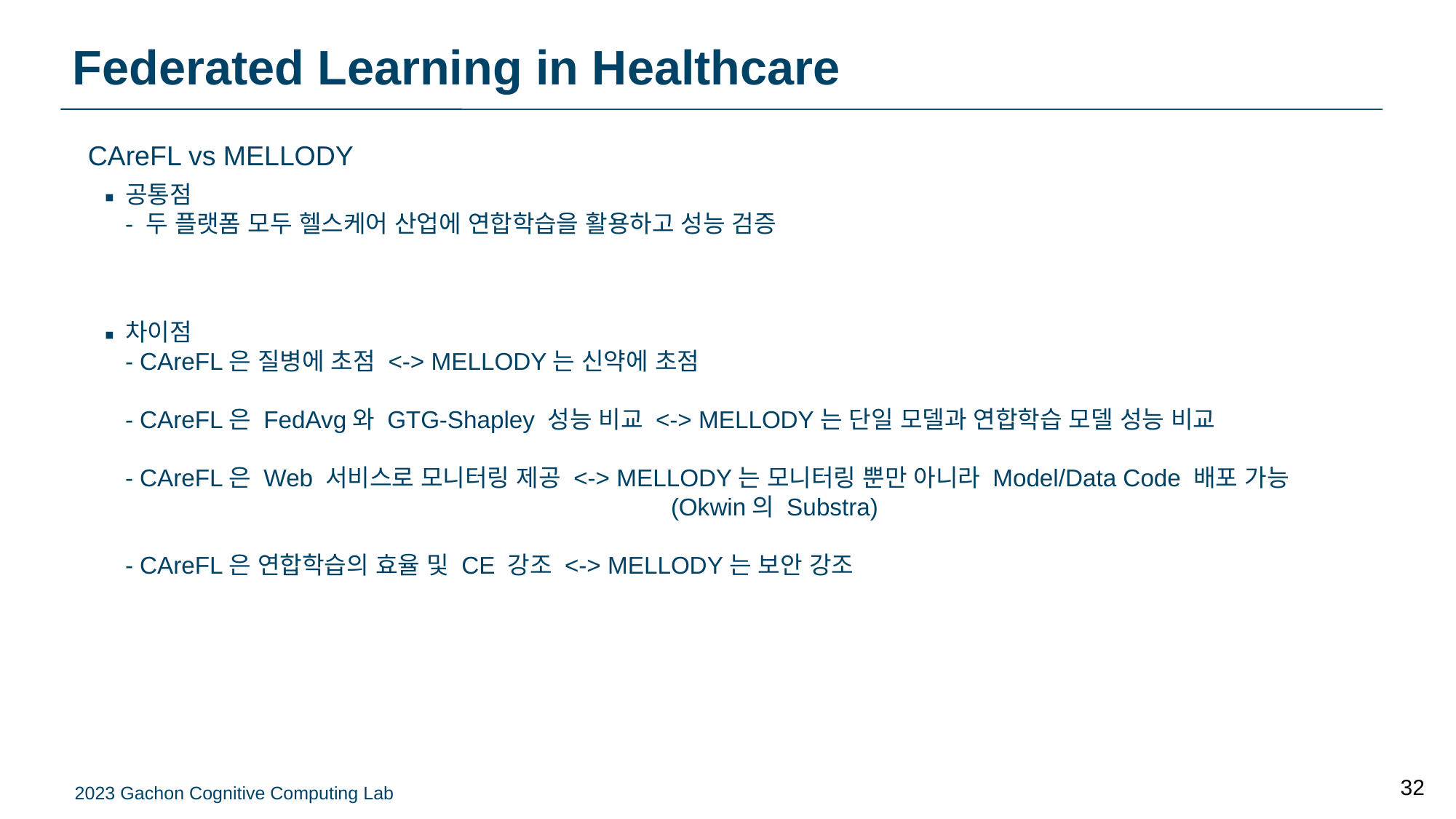

# Federated Learning in Healthcare
CAreFL vs MELLODY

공통점
- 두 플랫폼 모두 헬스케어 산업에 연합학습을 활용하고 성능 검증

차이점
- CAreFL은 질병에 초점 <-> MELLODY는 신약에 초점
- CAreFL은 FedAvg와 GTG-Shapley 성능 비교 <-> MELLODY는 단일 모델과 연합학습 모델 성능 비교
- CAreFL은 Web 서비스로 모니터링 제공 <-> MELLODY는 모니터링 뿐만 아니라 Model/Data Code 배포 가능
					(Okwin의 Substra)
- CAreFL은 연합학습의 효율 및 CE 강조 <-> MELLODY는 보안 강조
32